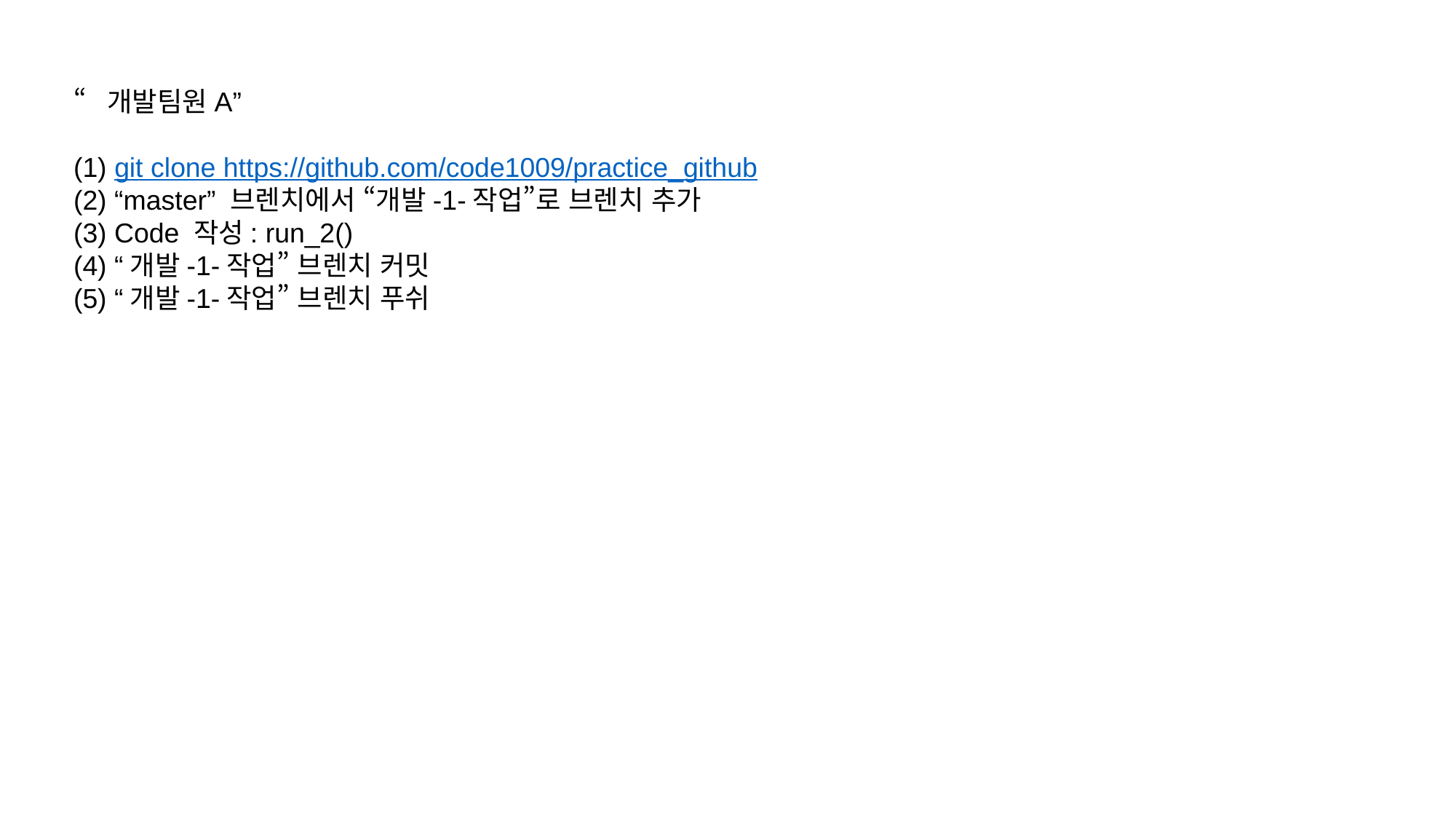

“개발팀원A”

(1) git clone https://github.com/code1009/practice_github
(2) “master” 브렌치에서 “개발-1-작업”로 브렌치 추가
(3) Code 작성: run_2()
(4) “개발-1-작업” 브렌치 커밋
(5) “개발-1-작업” 브렌치 푸쉬